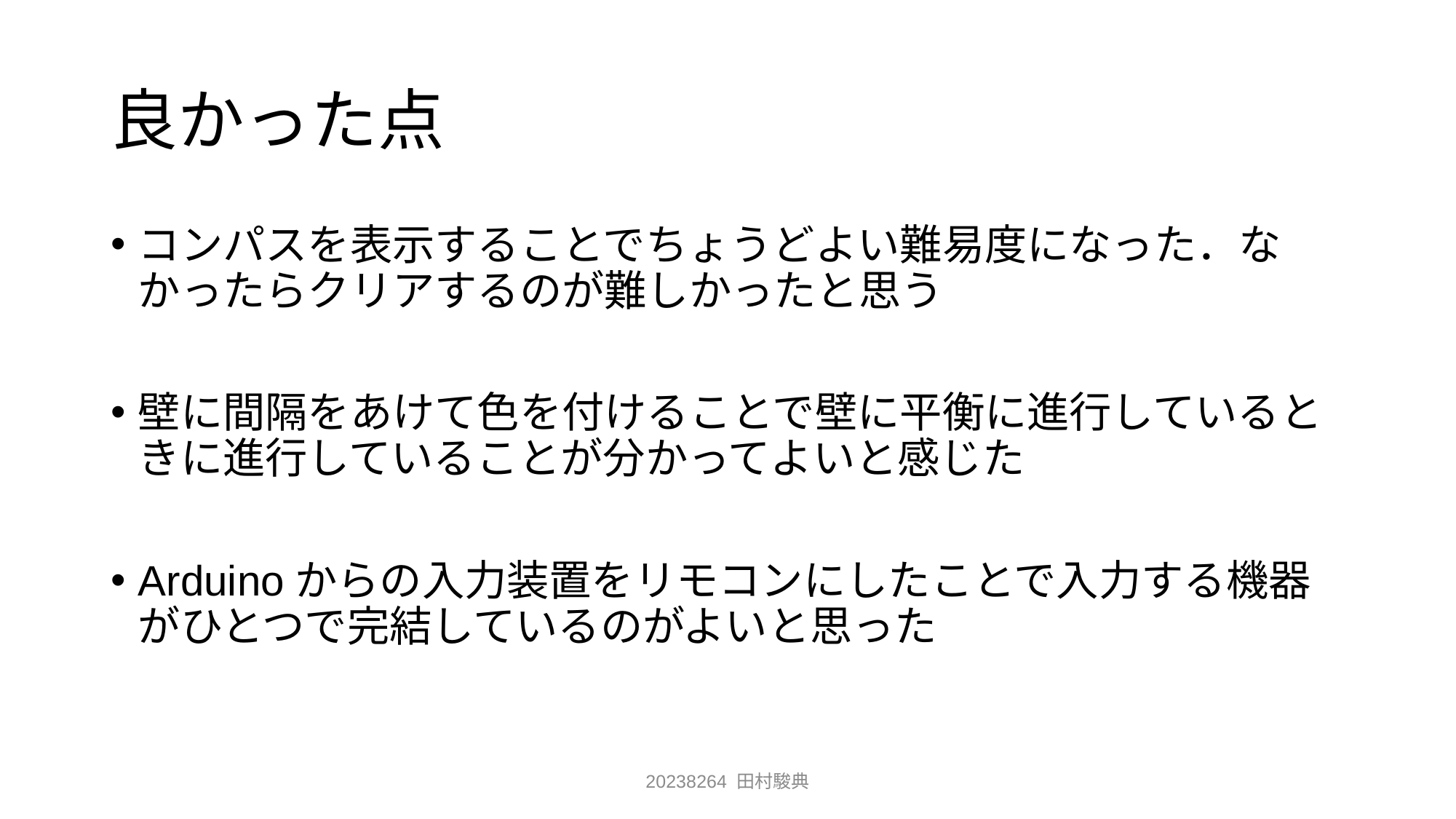

# 良かった点
コンパスを表示することでちょうどよい難易度になった．なかったらクリアするのが難しかったと思う

壁に間隔をあけて色を付けることで壁に平衡に進行しているときに進行していることが分かってよいと感じた

Arduinoからの入力装置をリモコンにしたことで入力する機器がひとつで完結しているのがよいと思った
20238264 田村駿典